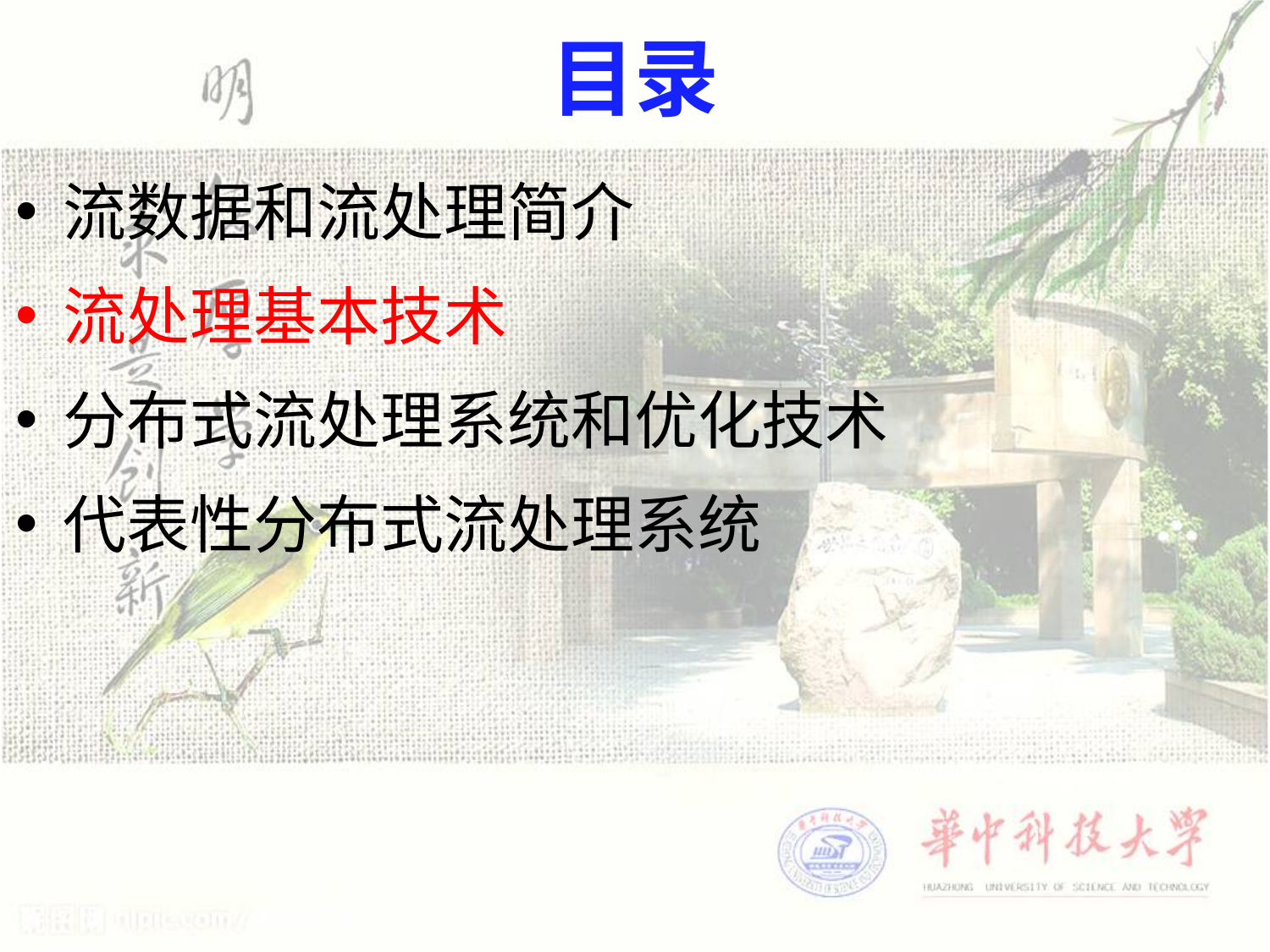

# 目录
流数据和流处理简介
流处理基本技术
分布式流处理系统和优化技术
代表性分布式流处理系统